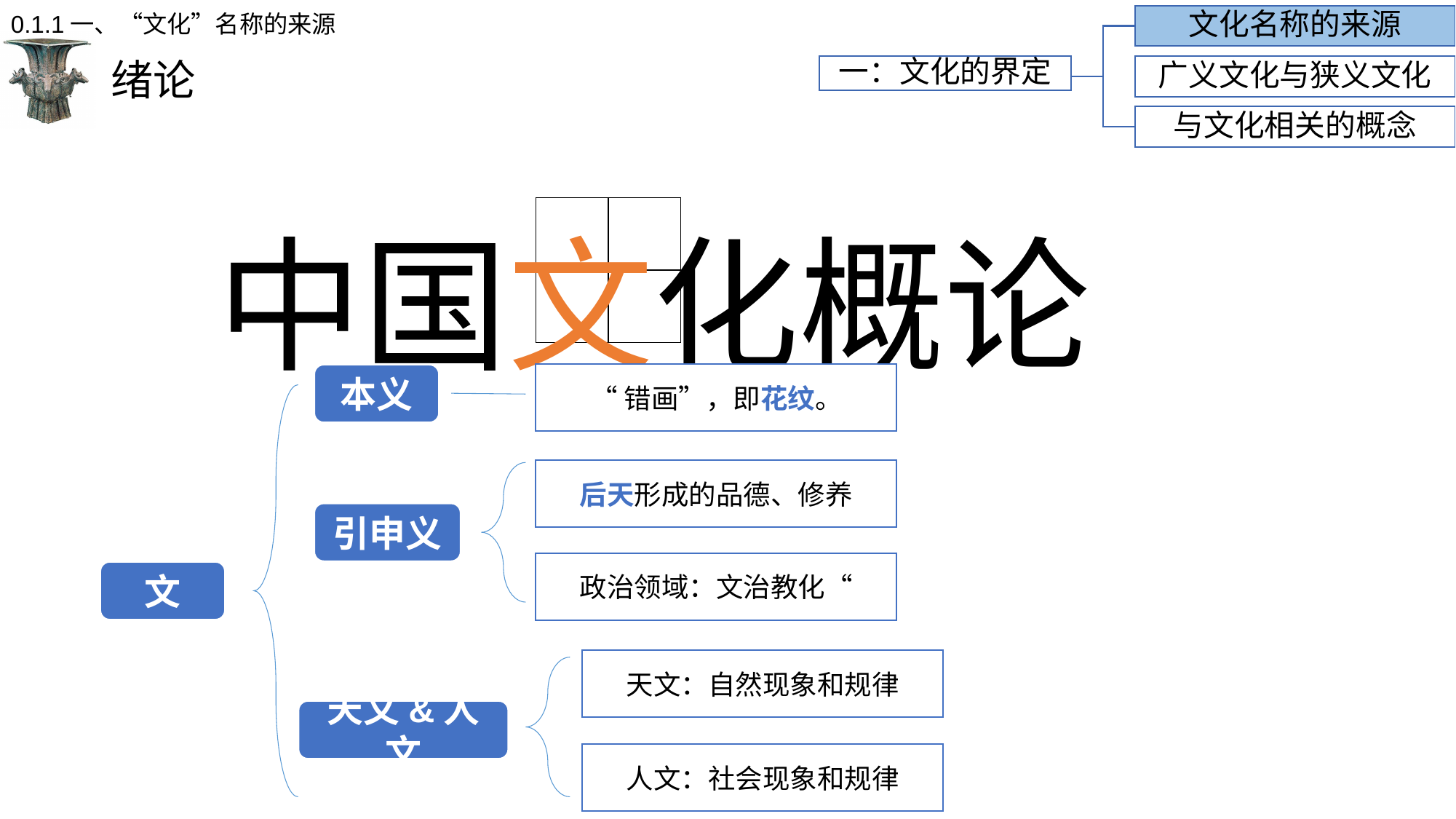

0.1.1一、“文化”名称的来源
文化名称的来源

# 绪论
一：文化的界定
广义文化与狭义文化

与文化相关的概念
中国文化概论
|  |  |
| --- | --- |
|  |  |
本义
“错画”，即花纹。

后天形成的品德、修养

引申义
政治领域：文治教化“
文
天文：自然现象和规律

天文&人文
人文：社会现象和规律